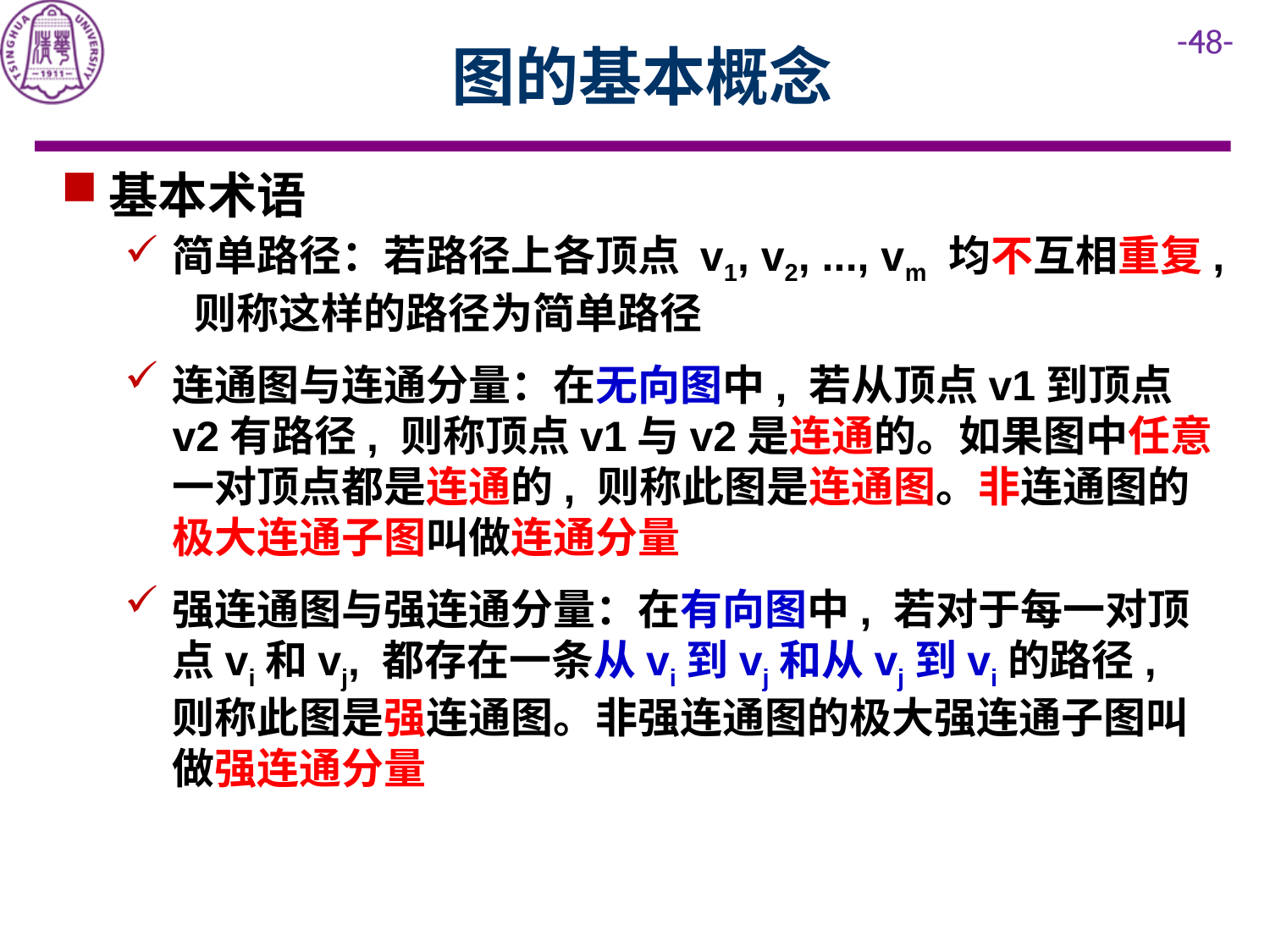

# 图的基本概念
基本术语
简单路径：若路径上各顶点 v1, v2, ..., vm 均不互相重复, 则称这样的路径为简单路径
连通图与连通分量：在无向图中, 若从顶点v1到顶点v2有路径, 则称顶点v1与v2是连通的。如果图中任意一对顶点都是连通的, 则称此图是连通图。非连通图的极大连通子图叫做连通分量
强连通图与强连通分量：在有向图中, 若对于每一对顶点vi和vj, 都存在一条从vi到vj和从vj到vi的路径, 则称此图是强连通图。非强连通图的极大强连通子图叫做强连通分量